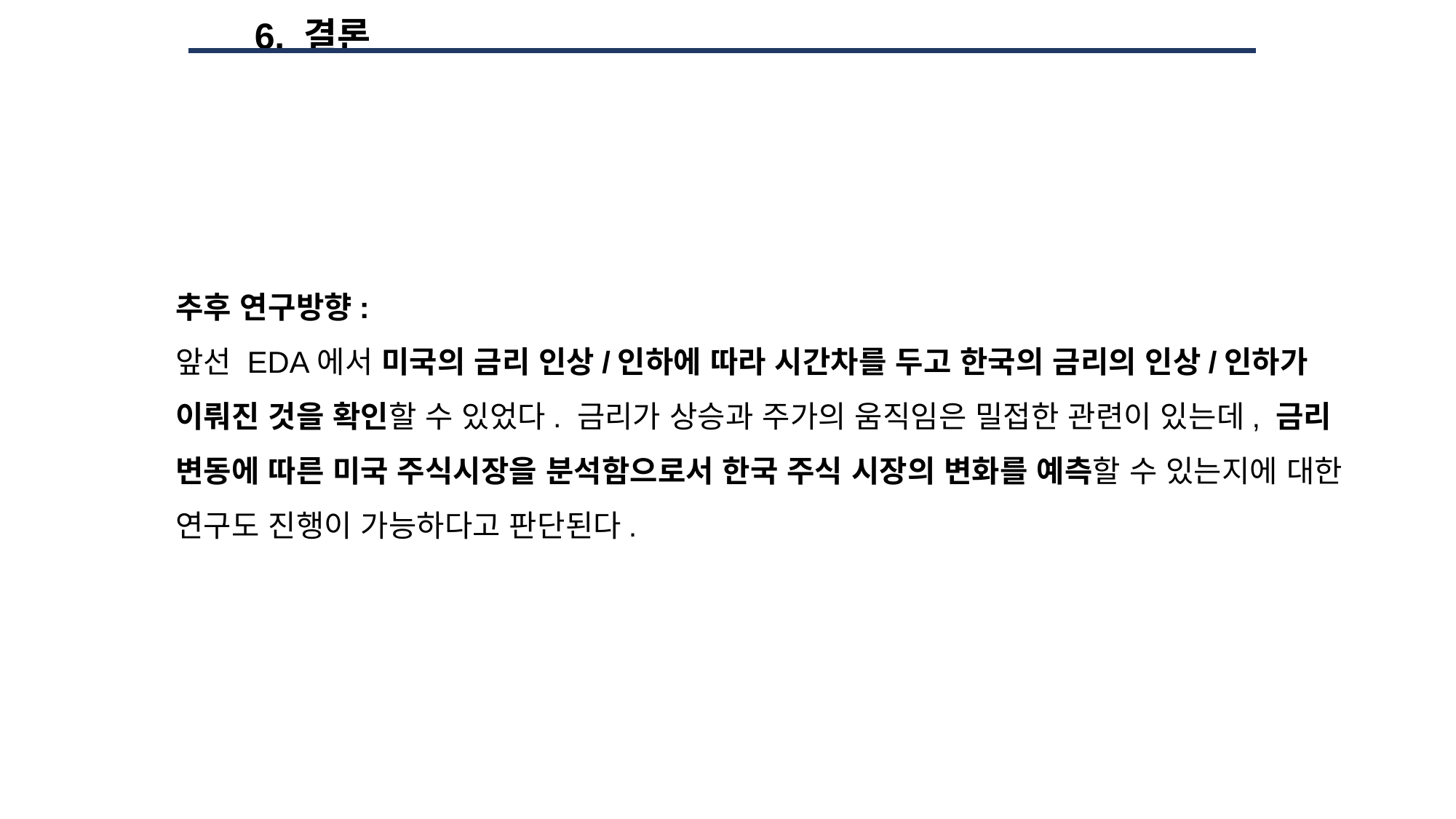

6. 결론
추후 연구방향:
앞선 EDA에서 미국의 금리 인상/인하에 따라 시간차를 두고 한국의 금리의 인상/인하가 이뤄진 것을 확인할 수 있었다. 금리가 상승과 주가의 움직임은 밀접한 관련이 있는데, 금리 변동에 따른 미국 주식시장을 분석함으로서 한국 주식 시장의 변화를 예측할 수 있는지에 대한 연구도 진행이 가능하다고 판단된다.